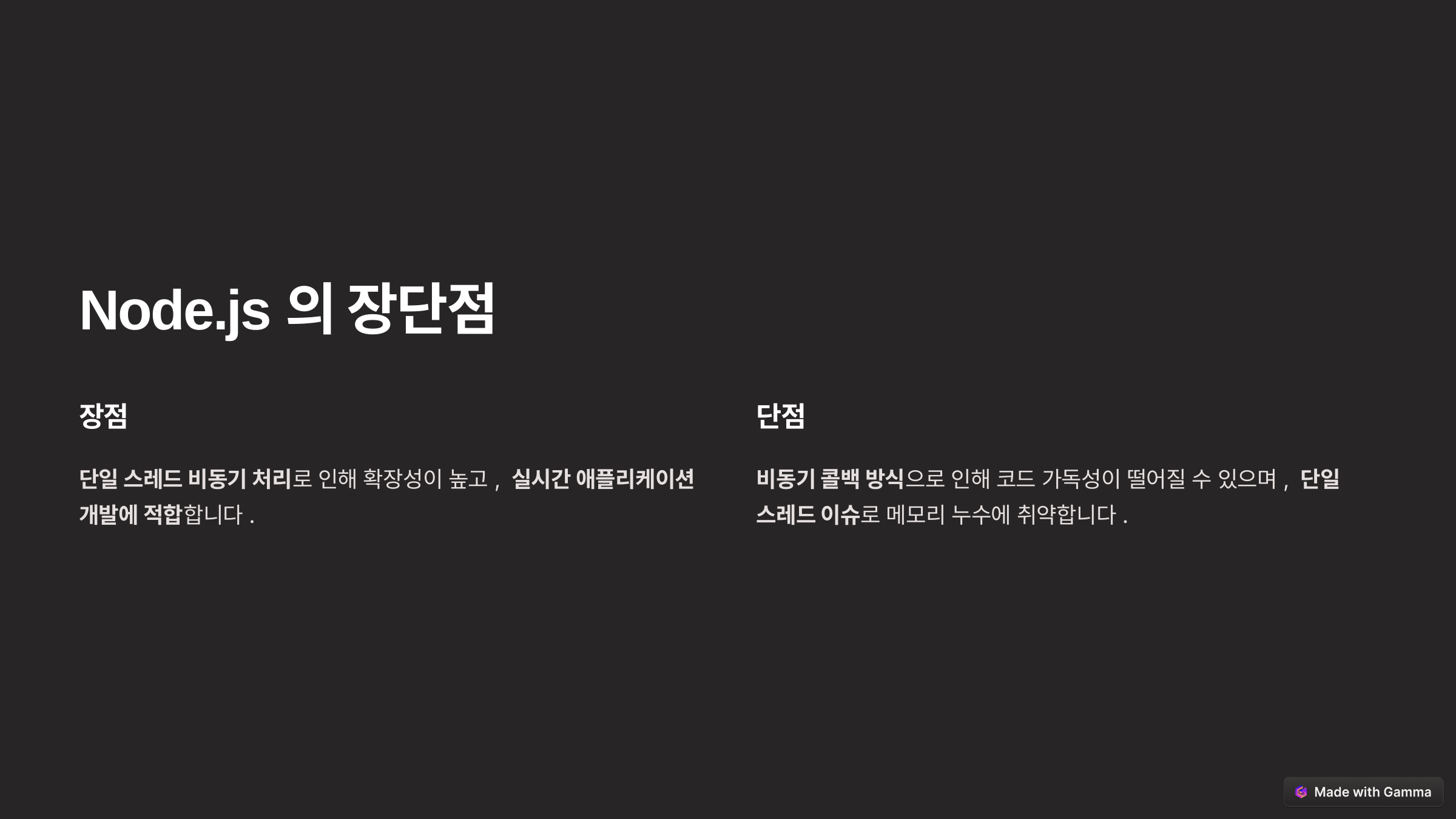

Node.js의 장단점
장점
단점
단일 스레드 비동기 처리로 인해 확장성이 높고, 실시간 애플리케이션 개발에 적합합니다.
비동기 콜백 방식으로 인해 코드 가독성이 떨어질 수 있으며, 단일 스레드 이슈로 메모리 누수에 취약합니다.